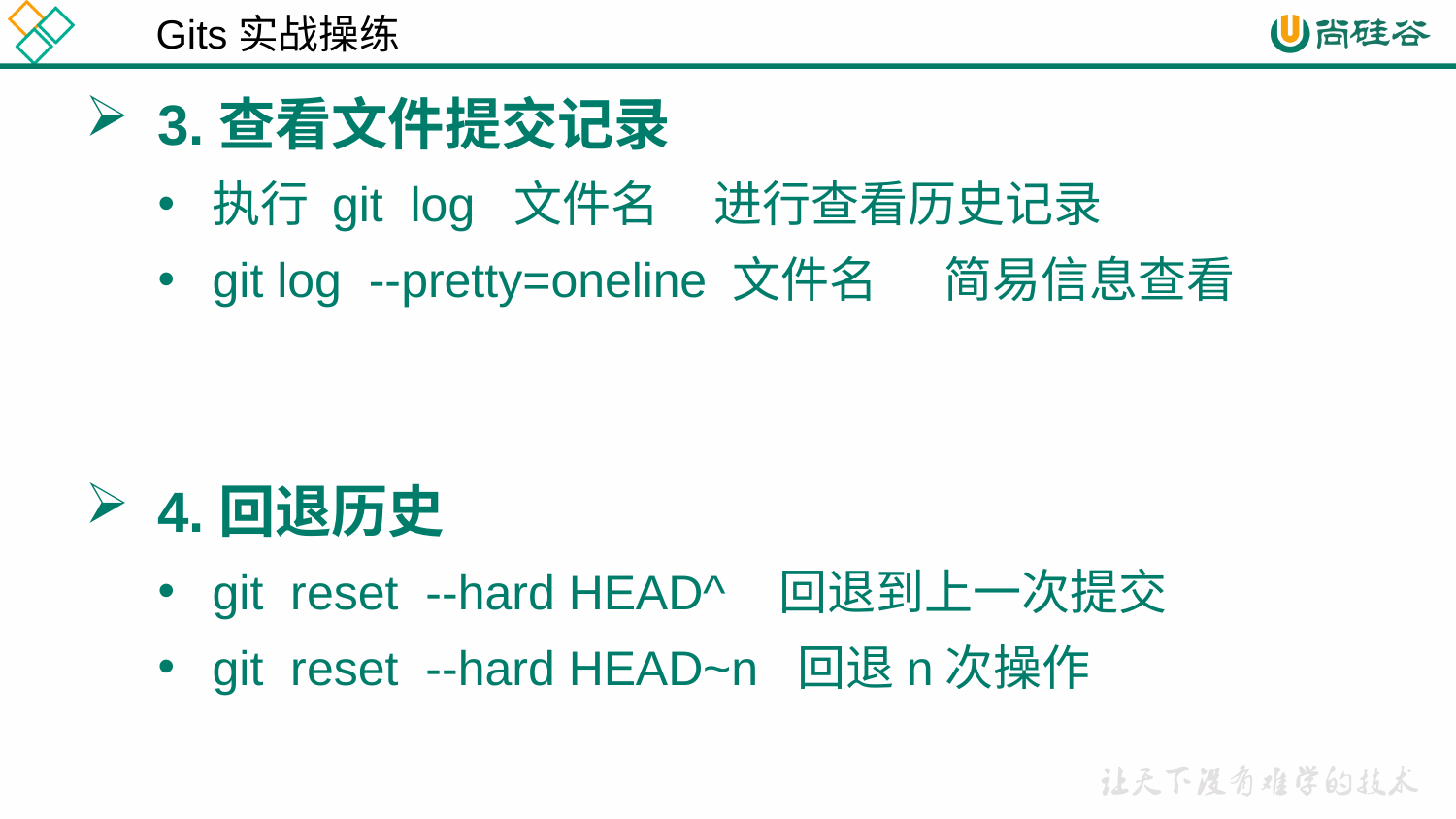

Gits实战操练
3.查看文件提交记录
执行 git  log  文件名     进行查看历史记录
git log  --pretty=oneline 文件名      简易信息查看
4.回退历史
git  reset  --hard HEAD^   回退到上一次提交
git  reset  --hard HEAD~n  回退n次操作